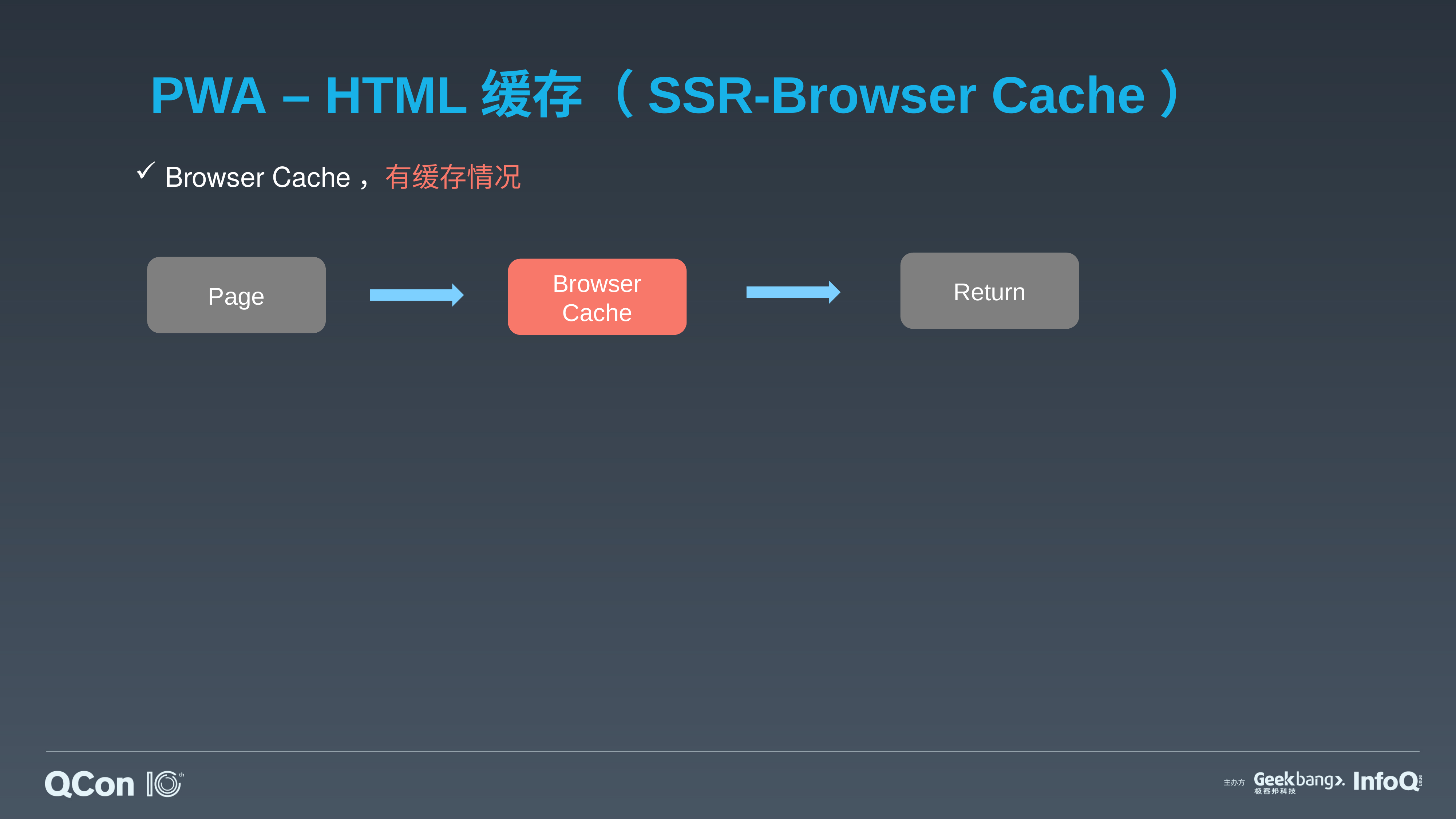

# PWA – HTML缓存（SSR-Browser Cache）
 Browser Cache，有缓存情况
Return
Page
Browser Cache